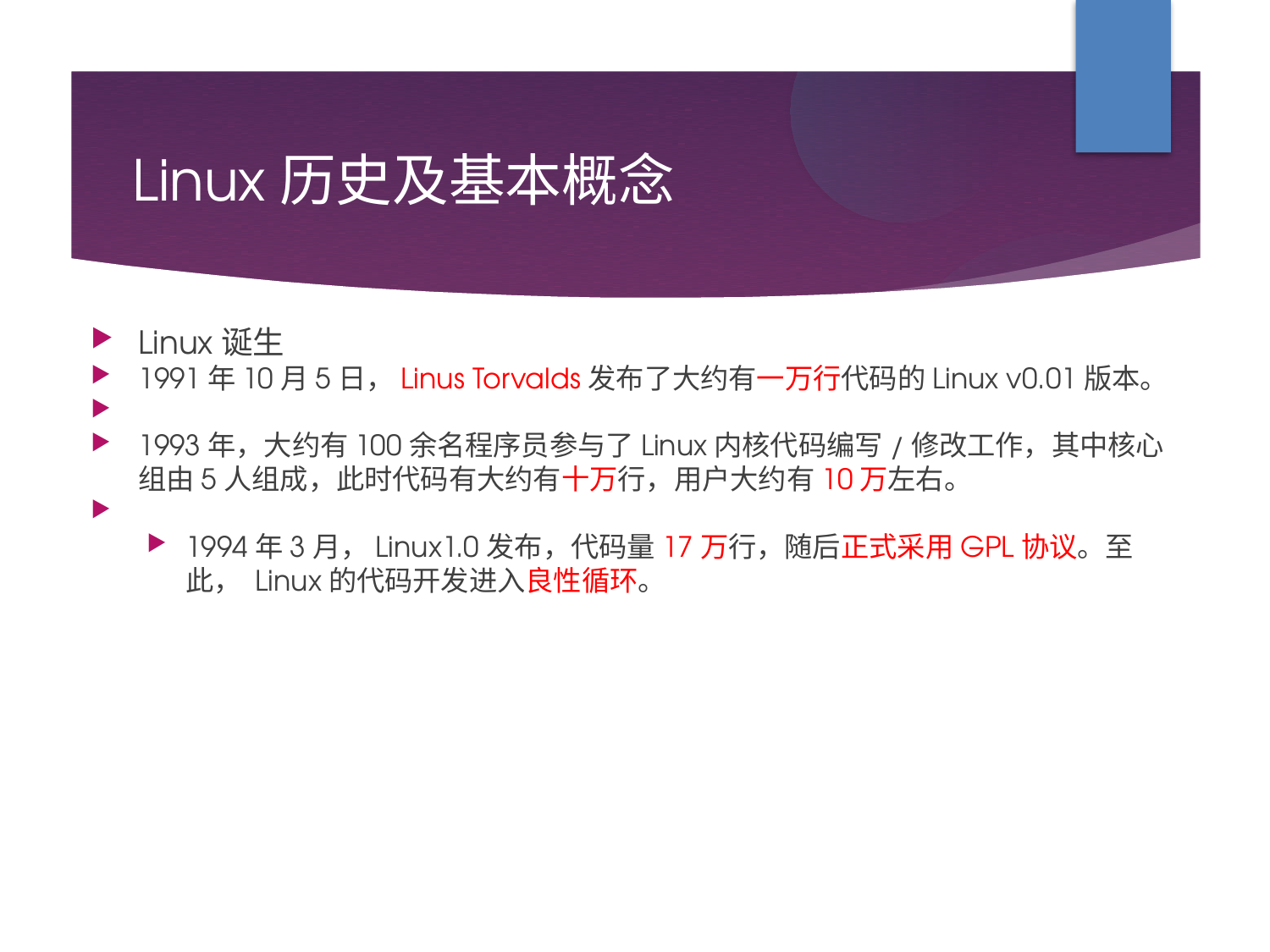

Linux历史及基本概念
Linux诞生
1991年10月5日，Linus Torvalds发布了大约有一万行代码的Linux v0.01版本。

1993年，大约有100余名程序员参与了Linux内核代码编写/修改工作，其中核心组由5人组成，此时代码有大约有十万行，用户大约有10万左右。

1994年3月，Linux1.0发布，代码量17万行，随后正式采用GPL协议。至此， Linux的代码开发进入良性循环。